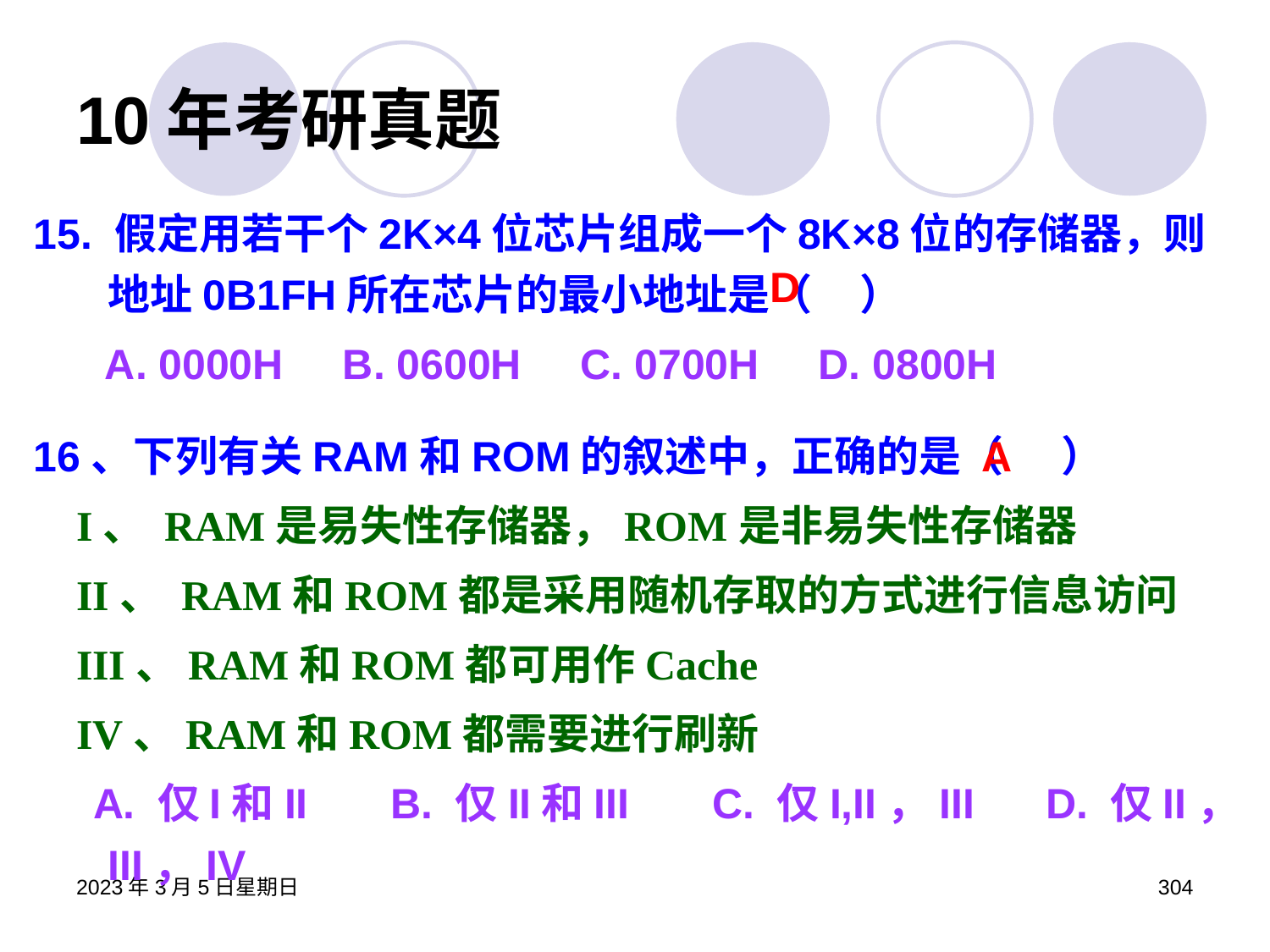

# 10年考研真题
15. 假定用若干个2K×4位芯片组成一个8K×8位的存储器，则地址0B1FH所在芯片的最小地址是（     ）
      A. 0000H     B. 0600H     C. 0700H     D. 0800H

16、下列有关RAM和ROM的叙述中，正确的是（      ）
    I、 RAM是易失性存储器，ROM是非易失性存储器
    II、 RAM和ROM都是采用随机存取的方式进行信息访问
    III、RAM和ROM都可用作Cache
    IV、RAM和ROM都需要进行刷新
     A. 仅I和II       B. 仅II和III       C. 仅I,II，III      D. 仅II，III，IV
D
A
2023年3月5日星期日
304